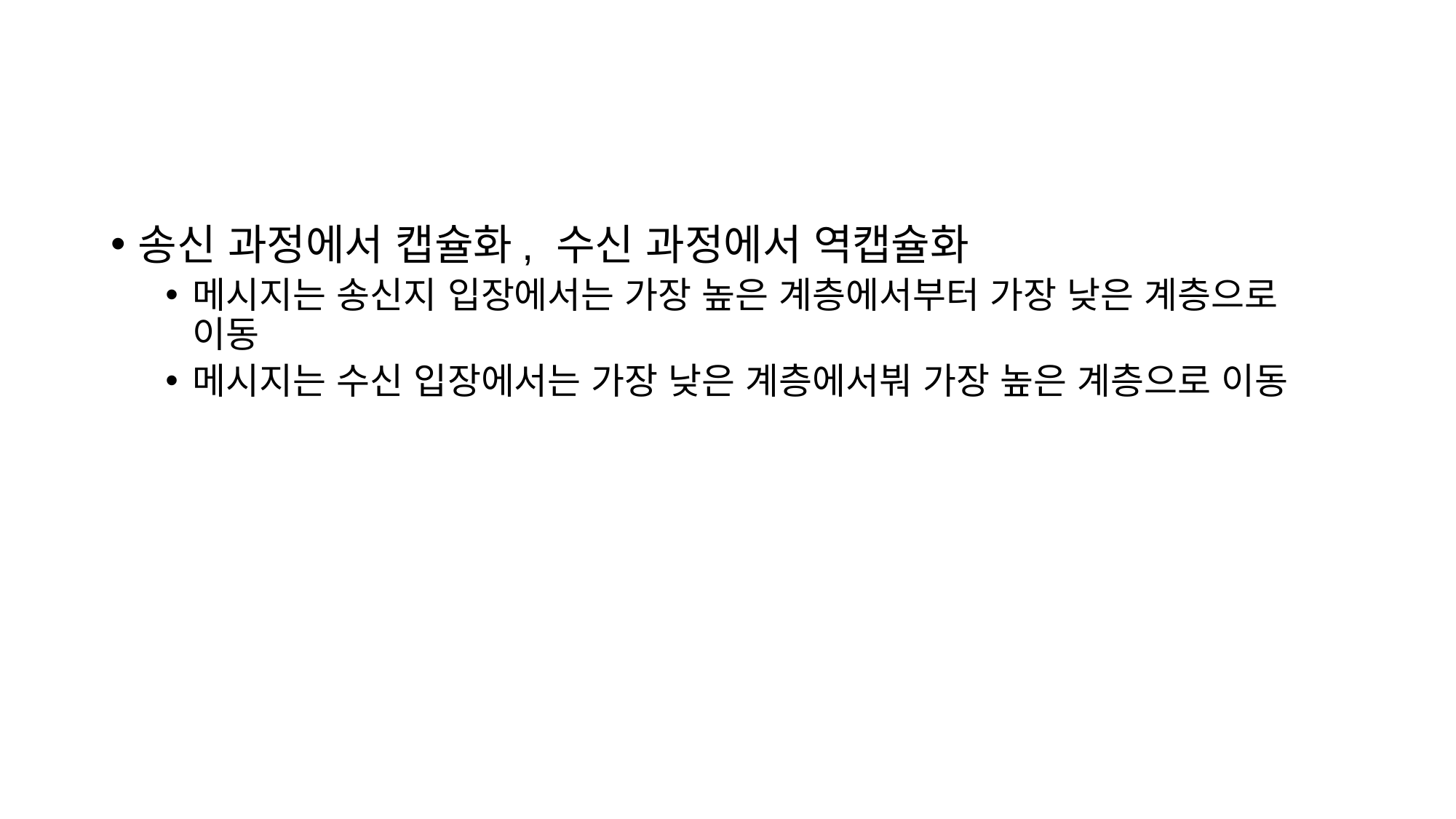

#
송신 과정에서 캡슐화, 수신 과정에서 역캡슐화
메시지는 송신지 입장에서는 가장 높은 계층에서부터 가장 낮은 계층으로 이동
메시지는 수신 입장에서는 가장 낮은 계층에서붜 가장 높은 계층으로 이동